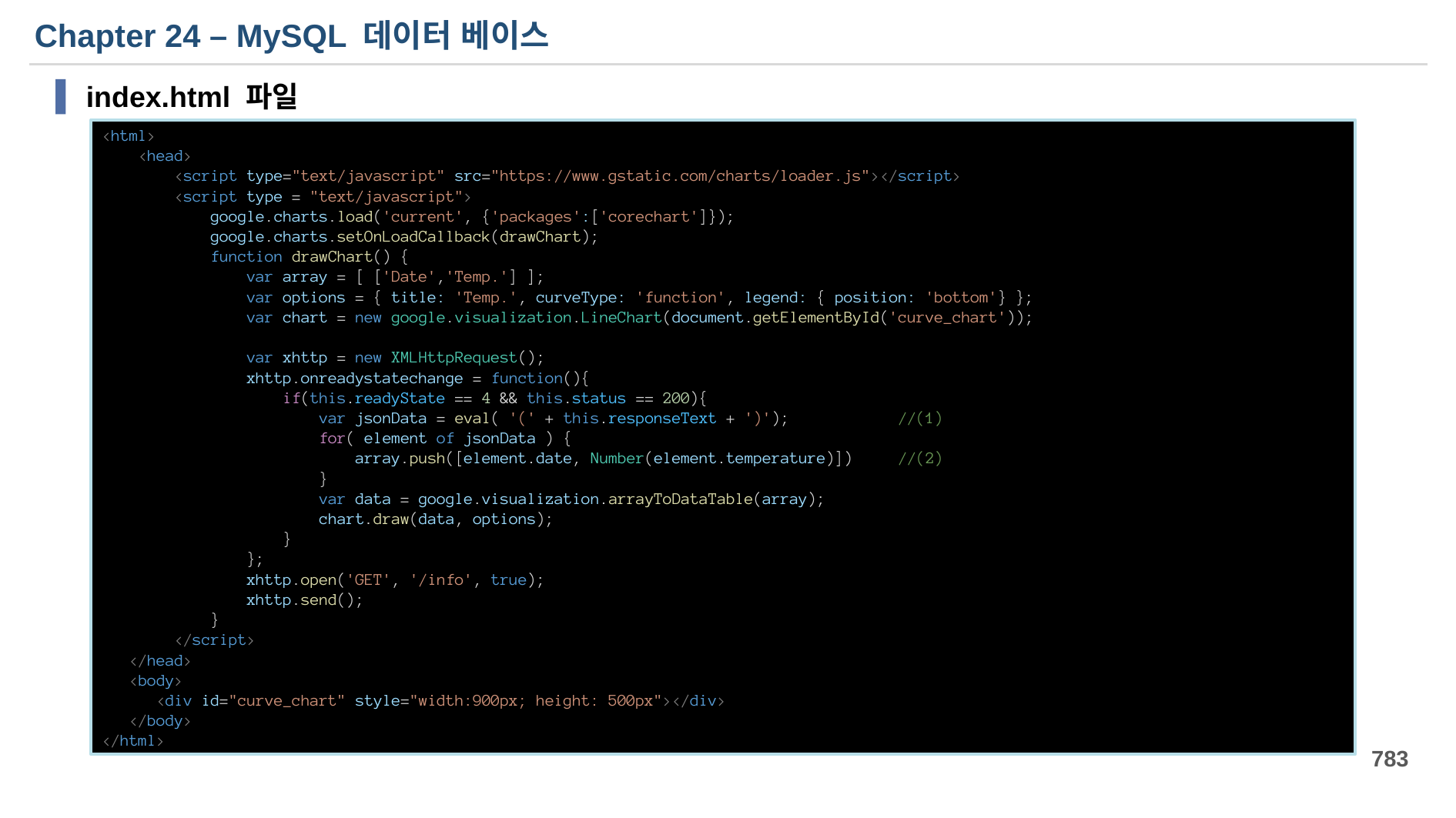

# Chapter 24 – MySQL 데이터 베이스
index.html 파일

<html>
    <head>
        <script type="text/javascript" src="https://www.gstatic.com/charts/loader.js"></script>
        <script type = "text/javascript">
            google.charts.load('current', {'packages':['corechart']});
            google.charts.setOnLoadCallback(drawChart);
            function drawChart() {
                var array = [ ['Date','Temp.'] ];
                var options = { title: 'Temp.', curveType: 'function', legend: { position: 'bottom'} };
                var chart = new google.visualization.LineChart(document.getElementById('curve_chart'));
                var xhttp = new XMLHttpRequest();
                xhttp.onreadystatechange = function(){
                    if(this.readyState == 4 && this.status == 200){
                        var jsonData = eval( '(' + this.responseText + ')');            //(1)
                        for( element of jsonData ) {
                            array.push([element.date, Number(element.temperature)])     //(2)
                        }
                        var data = google.visualization.arrayToDataTable(array);
                        chart.draw(data, options);
                    }
                };
                xhttp.open('GET', '/info', true);
                xhttp.send();
            }
        </script>
   </head>
   <body>
      <div id="curve_chart" style="width:900px; height: 500px"></div>
   </body>
</html>
783